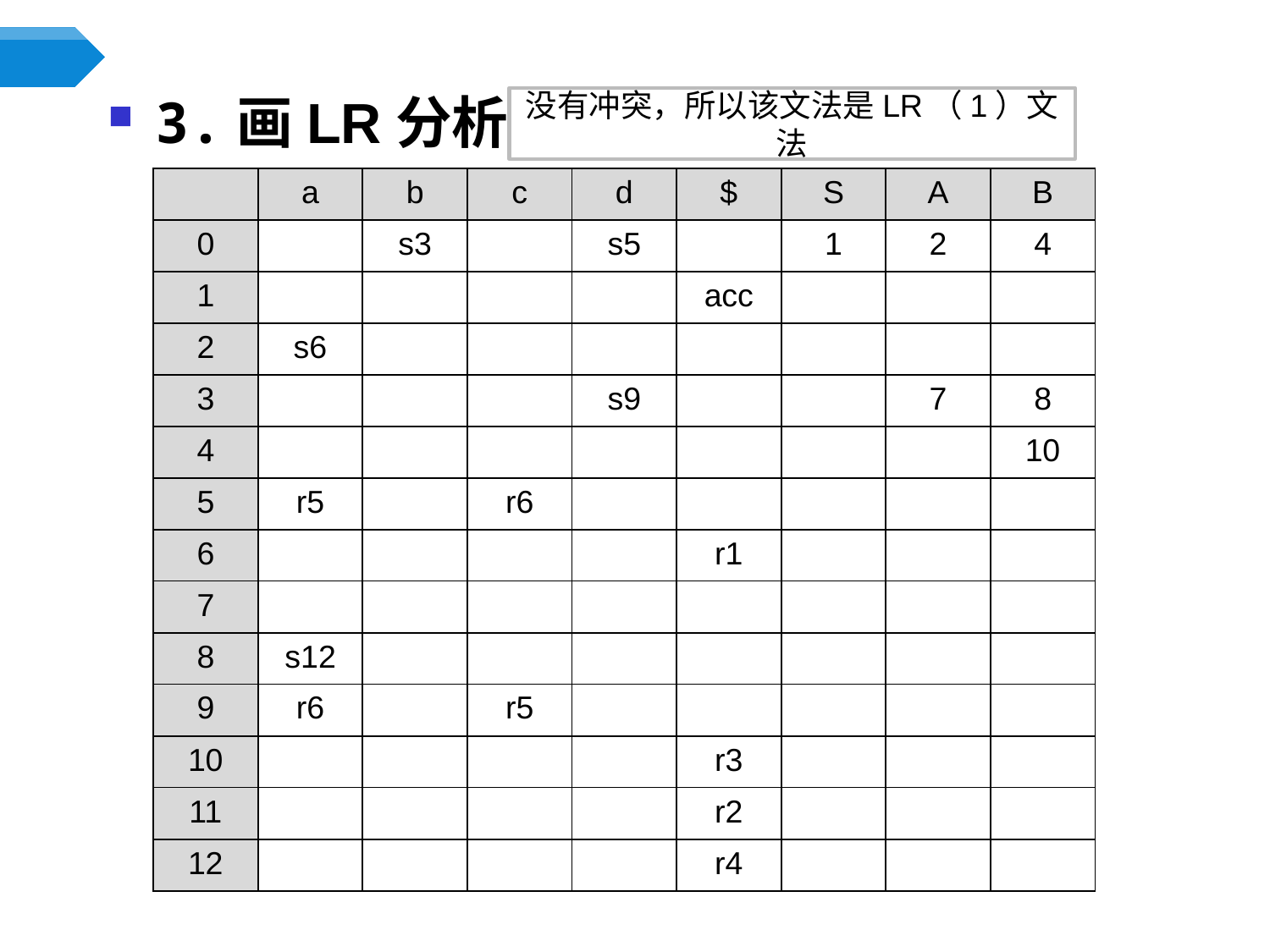

3.画LR分析表

没有冲突，所以该文法是LR（1）文法
|  | a | b | c | d | $ | S | A | B |
| --- | --- | --- | --- | --- | --- | --- | --- | --- |
| 0 |  | s3 |  | s5 |  | 1 | 2 | 4 |
| 1 |  |  |  |  | acc |  |  |  |
| 2 | s6 |  |  |  |  |  |  |  |
| 3 |  |  |  | s9 |  |  | 7 | 8 |
| 4 |  |  |  |  |  |  |  | 10 |
| 5 | r5 |  | r6 |  |  |  |  |  |
| 6 |  |  |  |  | r1 |  |  |  |
| 7 |  |  |  |  |  |  |  |  |
| 8 | s12 |  |  |  |  |  |  |  |
| 9 | r6 |  | r5 |  |  |  |  |  |
| 10 |  |  |  |  | r3 |  |  |  |
| 11 |  |  |  |  | r2 |  |  |  |
| 12 |  |  |  |  | r4 |  |  |  |